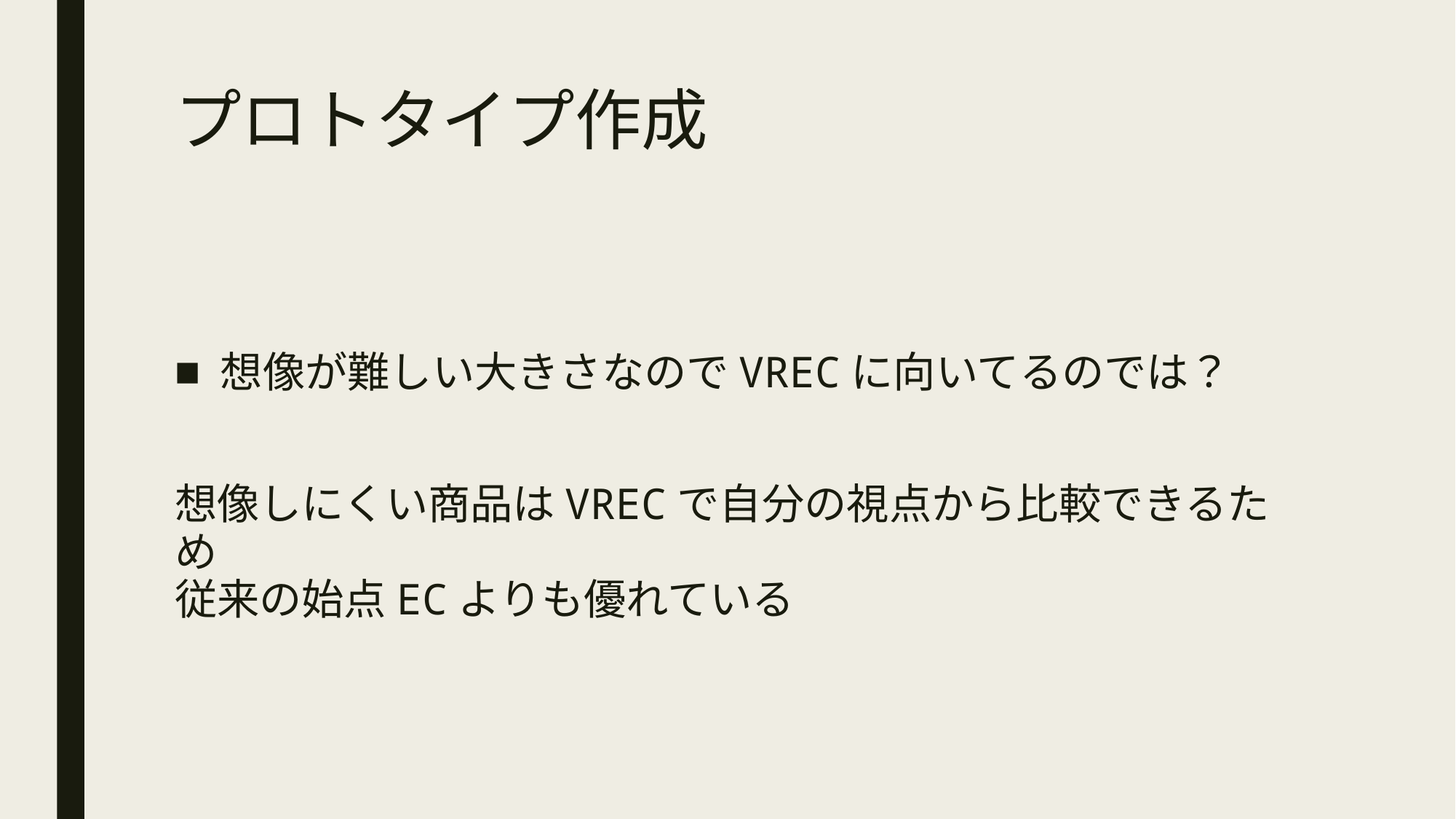

# プロトタイプ作成
想像が難しい大きさなのでVRECに向いてるのでは？

想像しにくい商品はVRECで自分の視点から比較できるため
従来の始点ECよりも優れている